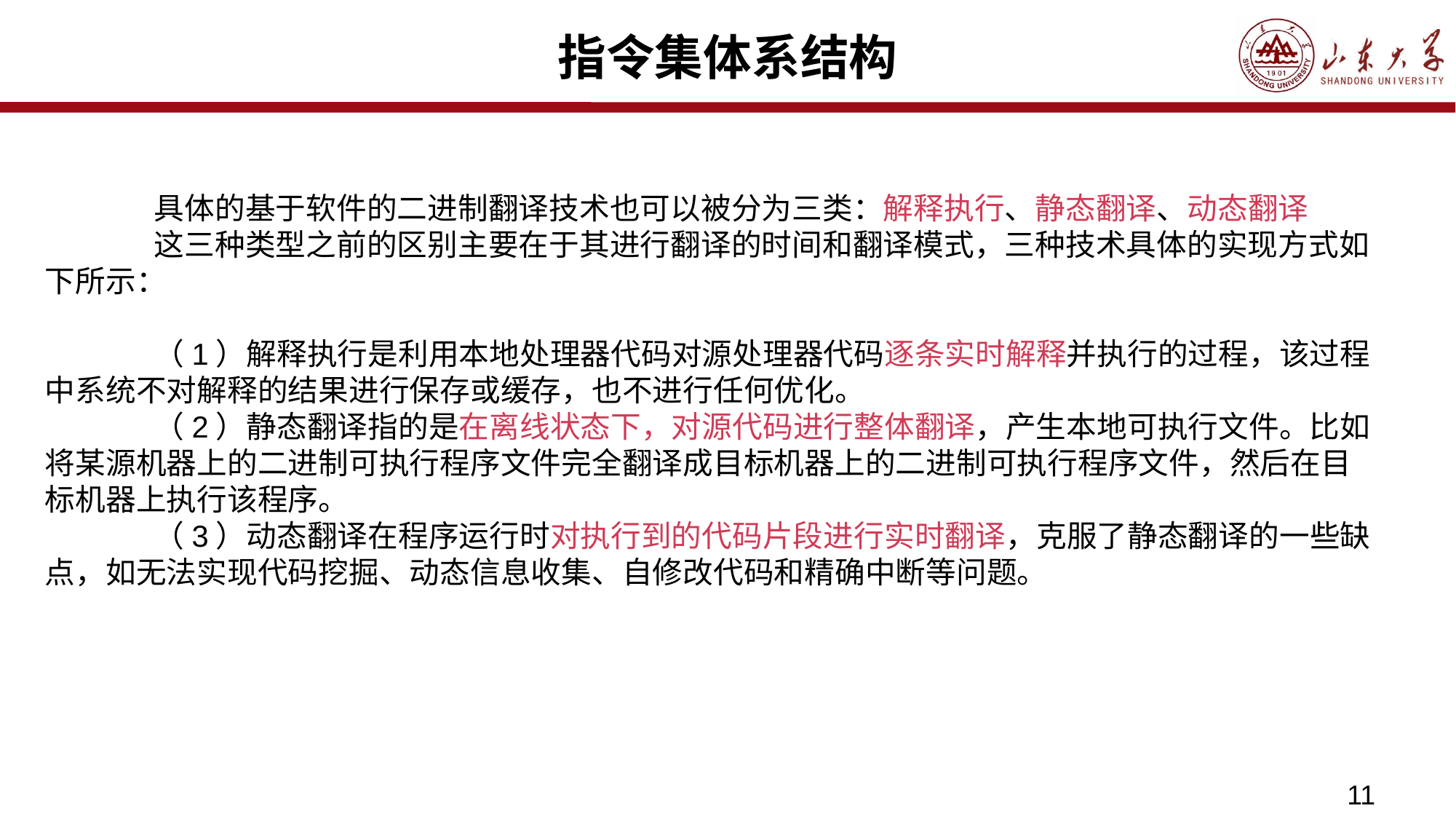

# 指令集体系结构
	具体的基于软件的二进制翻译技术也可以被分为三类：解释执行、静态翻译、动态翻译
	这三种类型之前的区别主要在于其进行翻译的时间和翻译模式，三种技术具体的实现方式如下所示：

	（1）解释执行是利用本地处理器代码对源处理器代码逐条实时解释并执行的过程，该过程中系统不对解释的结果进行保存或缓存，也不进行任何优化。
	（2）静态翻译指的是在离线状态下，对源代码进行整体翻译，产生本地可执行文件。比如将某源机器上的二进制可执行程序文件完全翻译成目标机器上的二进制可执行程序文件，然后在目标机器上执行该程序。
	（3）动态翻译在程序运行时对执行到的代码片段进行实时翻译，克服了静态翻译的一些缺点，如无法实现代码挖掘、动态信息收集、自修改代码和精确中断等问题。
11